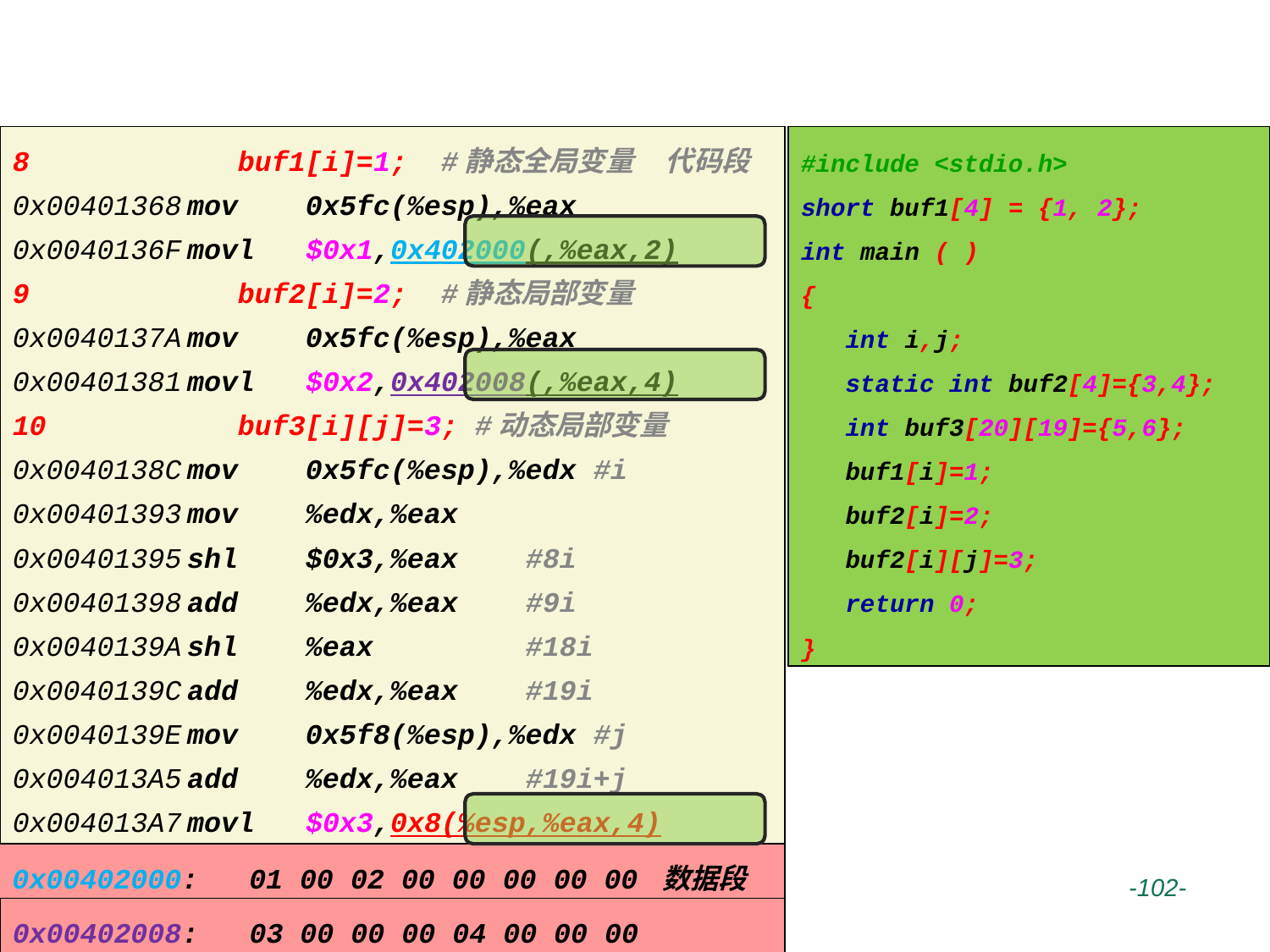

# 数组的内存分配与访问实例
#include <stdio.h>
short buf1[4] = {1, 2};
int main ( )
{
   int i,j;
   static int buf2[4]={3,4};
   int buf3[20][19]={5,6};
   buf1[i]=1;
   buf2[i]=2;
   buf2[i][j]=3;
   return 0;
}
8  	   buf1[i]=1;  #静态全局变量     代码段
0x00401368	mov    0x5fc(%esp),%eax
0x0040136F	movl   $0x1,0x402000(,%eax,2)
9  	   buf2[i]=2;  #静态局部变量
0x0040137A	mov    0x5fc(%esp),%eax
0x00401381	movl   $0x2,0x402008(,%eax,4)
10 	   buf3[i][j]=3; #动态局部变量
0x0040138C	mov    0x5fc(%esp),%edx #i
0x00401393	mov    %edx,%eax
0x00401395	shl    $0x3,%eax    #8i
0x00401398	add    %edx,%eax    #9i
0x0040139A	shl    %eax 	     #18i
0x0040139C	add    %edx,%eax    #19i
0x0040139E	mov    0x5f8(%esp),%edx #j
0x004013A5	add    %edx,%eax    #19i+j
0x004013A7	movl   $0x3,0x8(%esp,%eax,4)

0x00402000:   01 00 02 00 00 00 00 00 数据段
 -102-
0x00402008:   03 00 00 00 04 00 00 00